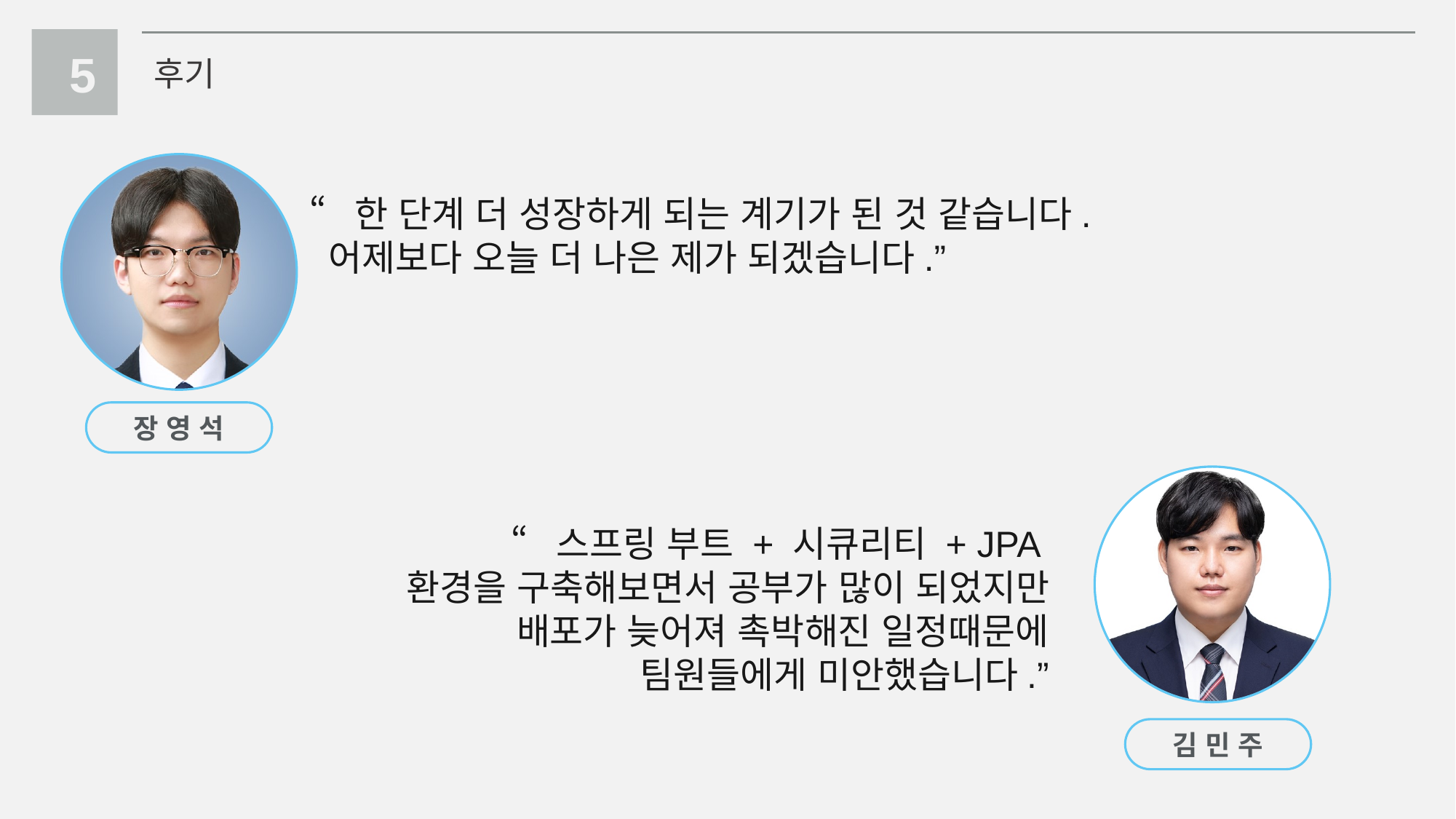

5
후기

“한 단계 더 성장하게 되는 계기가 된 것 같습니다.
 어제보다 오늘 더 나은 제가 되겠습니다.”
장 영 석

“스프링 부트 + 시큐리티 + JPA
환경을 구축해보면서 공부가 많이 되었지만
 배포가 늦어져 촉박해진 일정때문에
 팀원들에게 미안했습니다.”
김 민 주